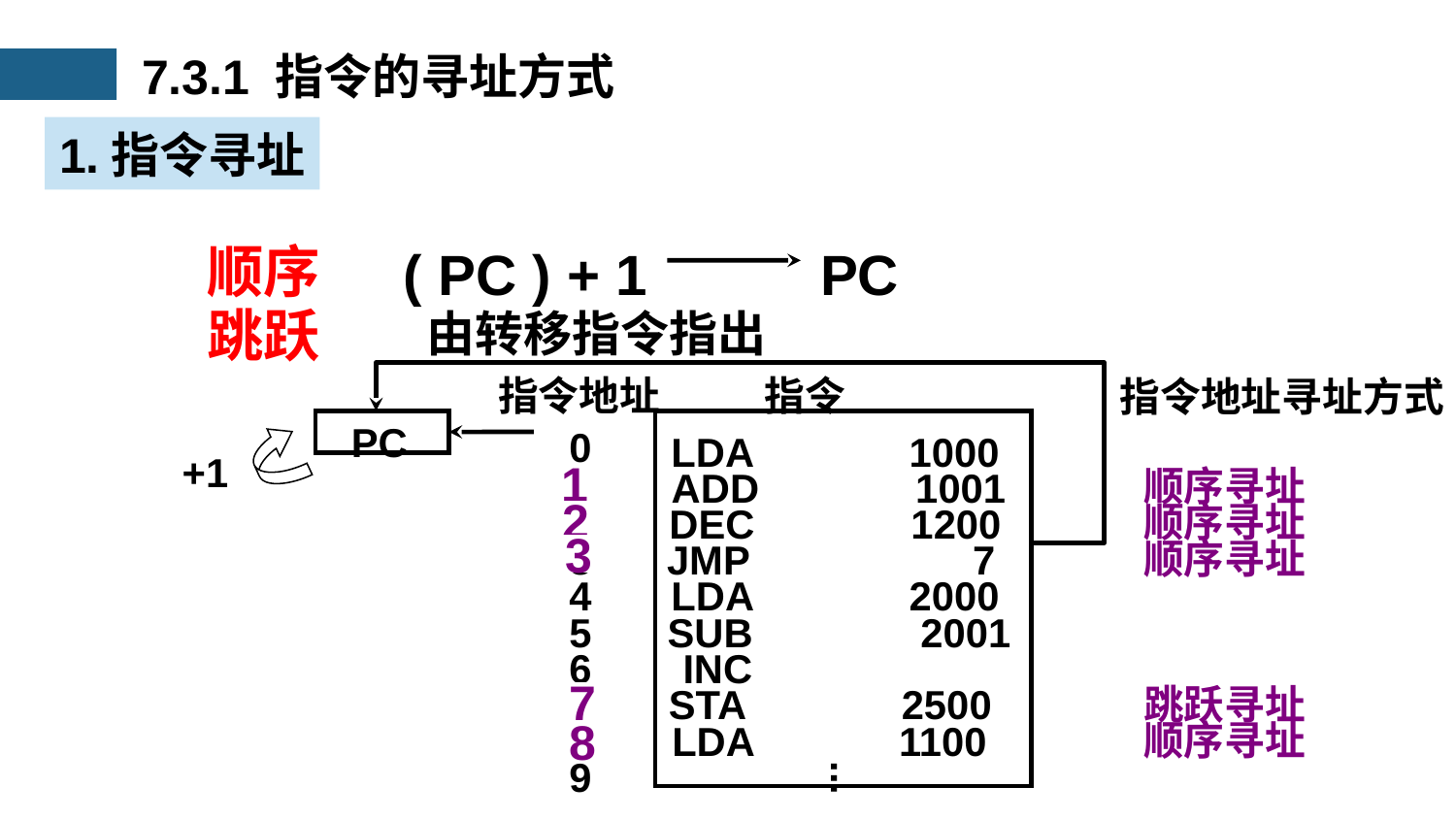

7.3.1 指令的寻址方式
1.指令寻址
顺序
( PC ) + 1           PC

跳跃
由转移指令指出

指令地址
指令
指令地址寻址方式
PC

0
LDA              1000

+1
1
ADD              1001
2
DEC              1200
3
JMP                    7
4
LDA              2000
5
SUB               2001
6
INC
7
STA              2500
8
LDA             1100
9
...
顺序寻址
1
顺序寻址
2
顺序寻址
3
跳跃寻址
7
顺序寻址
8